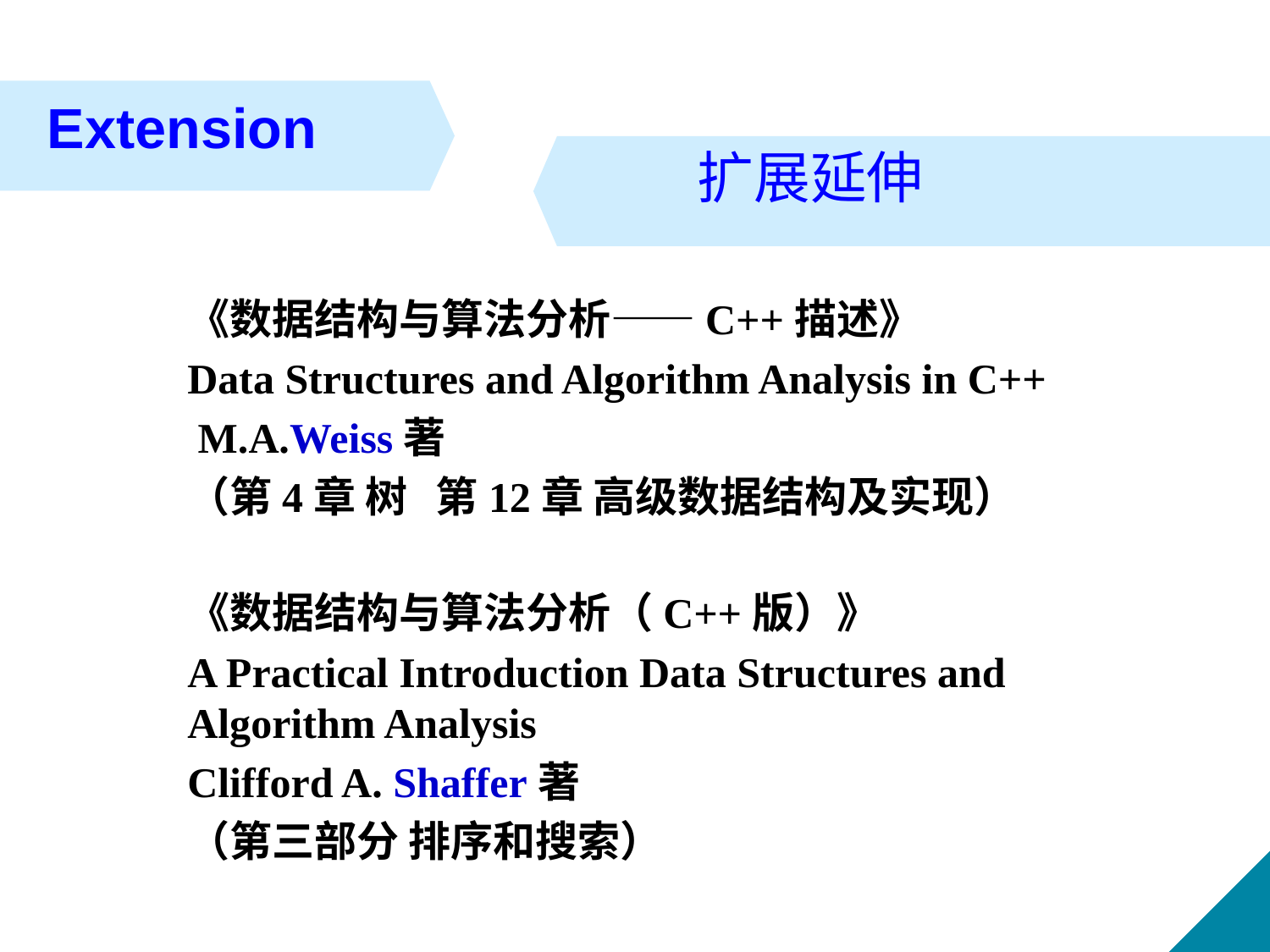

Extension
扩展延伸
《数据结构与算法分析——C++描述》
Data Structures and Algorithm Analysis in C++
 M.A.Weiss著
（第4章 树   第12章 高级数据结构及实现）
《数据结构与算法分析（C++版）》
A Practical Introduction Data Structures and Algorithm Analysis
Clifford A. Shaffer著
（第三部分 排序和搜索）